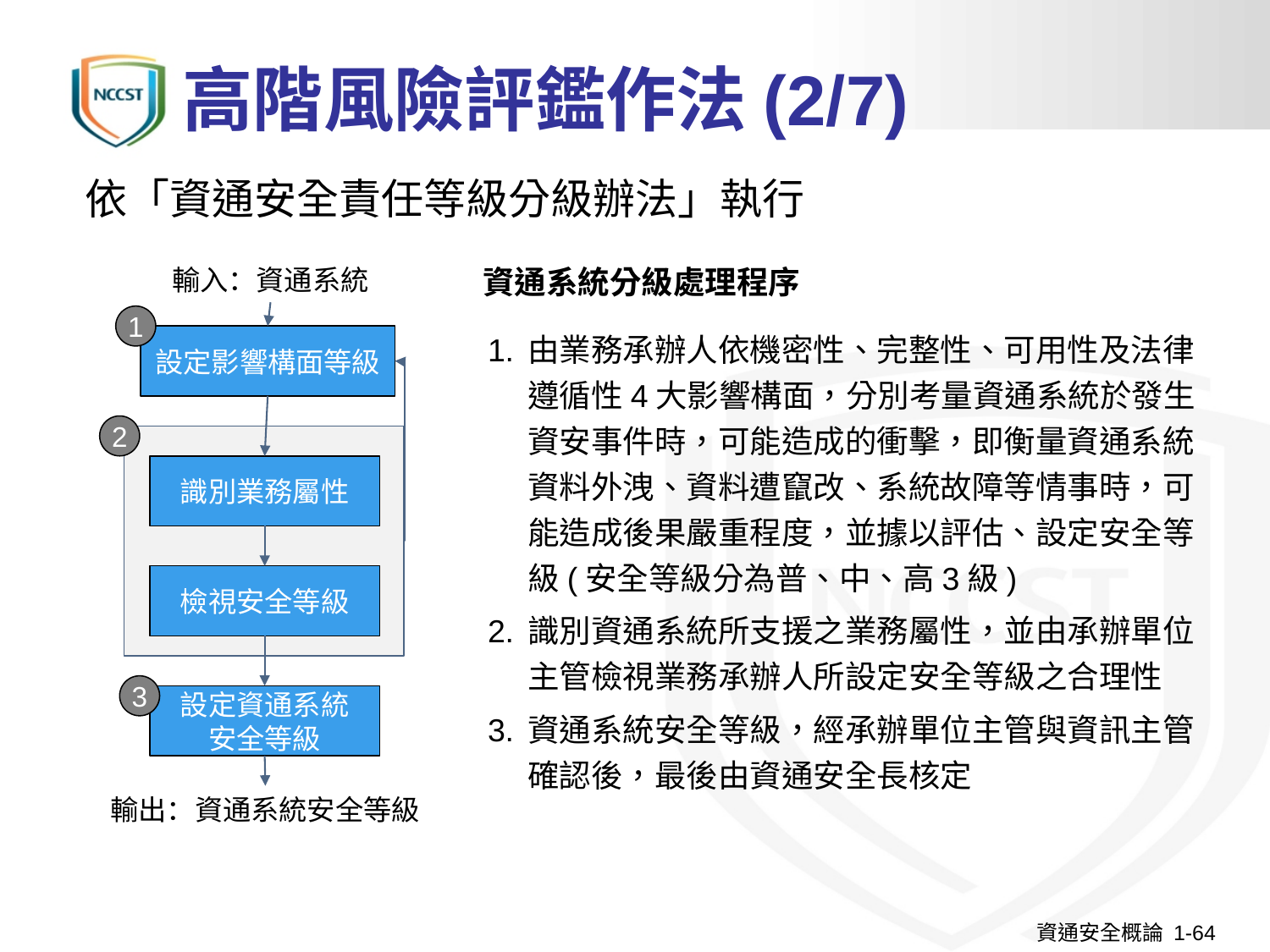

# 高階風險評鑑作法(2/7)
依「資通安全責任等級分級辦法」執行
輸入：資通系統
1
設定影響構面等級
2

識別業務屬性
檢視安全等級
3
設定資通系統
安全等級
輸出：資通系統安全等級
資通系統分級處理程序
由業務承辦人依機密性、完整性、可用性及法律遵循性4大影響構面，分別考量資通系統於發生資安事件時，可能造成的衝擊，即衡量資通系統資料外洩、資料遭竄改、系統故障等情事時，可能造成後果嚴重程度，並據以評估、設定安全等級(安全等級分為普、中、高3級)
識別資通系統所支援之業務屬性，並由承辦單位主管檢視業務承辦人所設定安全等級之合理性
資通系統安全等級，經承辦單位主管與資訊主管確認後，最後由資通安全長核定